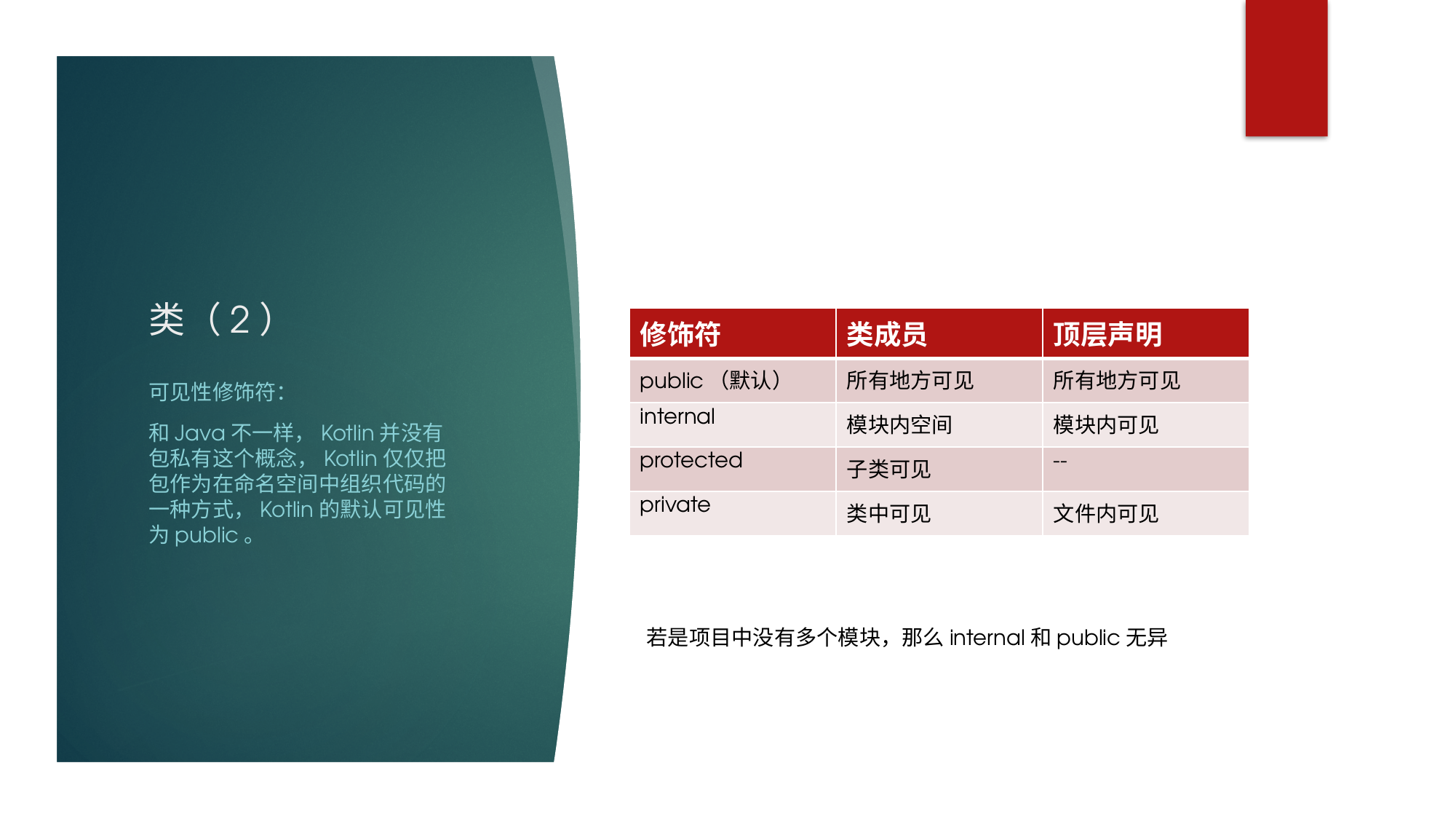

# 类（2）
| 修饰符 | 类成员 | 顶层声明 |
| --- | --- | --- |
| public（默认） | 所有地方可见 | 所有地方可见 |
| internal | 模块内空间 | 模块内可见 |
| protected | 子类可见 | -- |
| private | 类中可见 | 文件内可见 |
可见性修饰符：
和Java不一样，Kotlin并没有包私有这个概念，Kotlin仅仅把包作为在命名空间中组织代码的一种方式，Kotlin的默认可见性为public。
若是项目中没有多个模块，那么internal和public无异